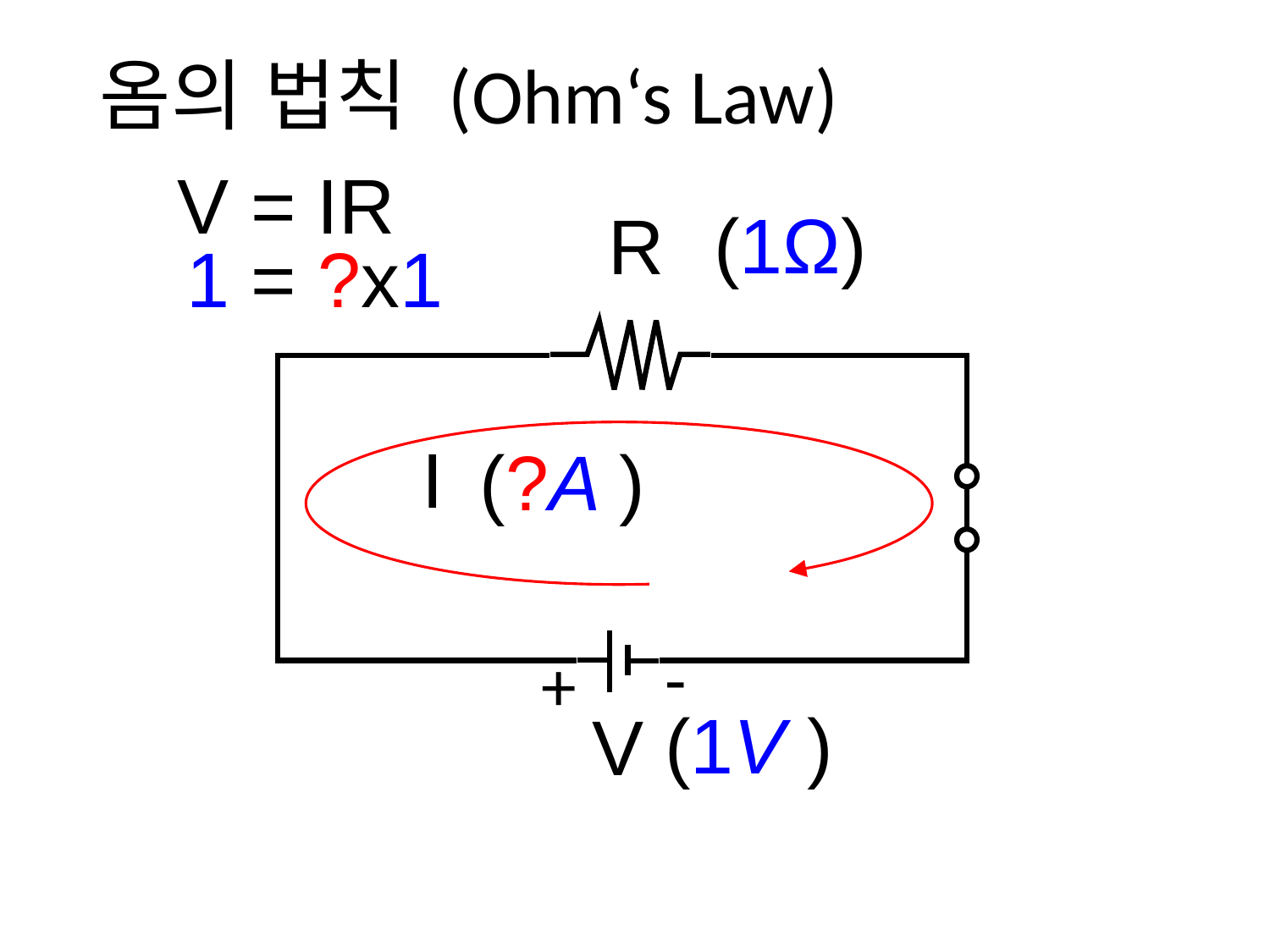

옴의 법칙 (Ohm‘s Law)
V = IR
(1Ω)
R
1 = ?x1

I
(?A )

-

+
(1V )
V